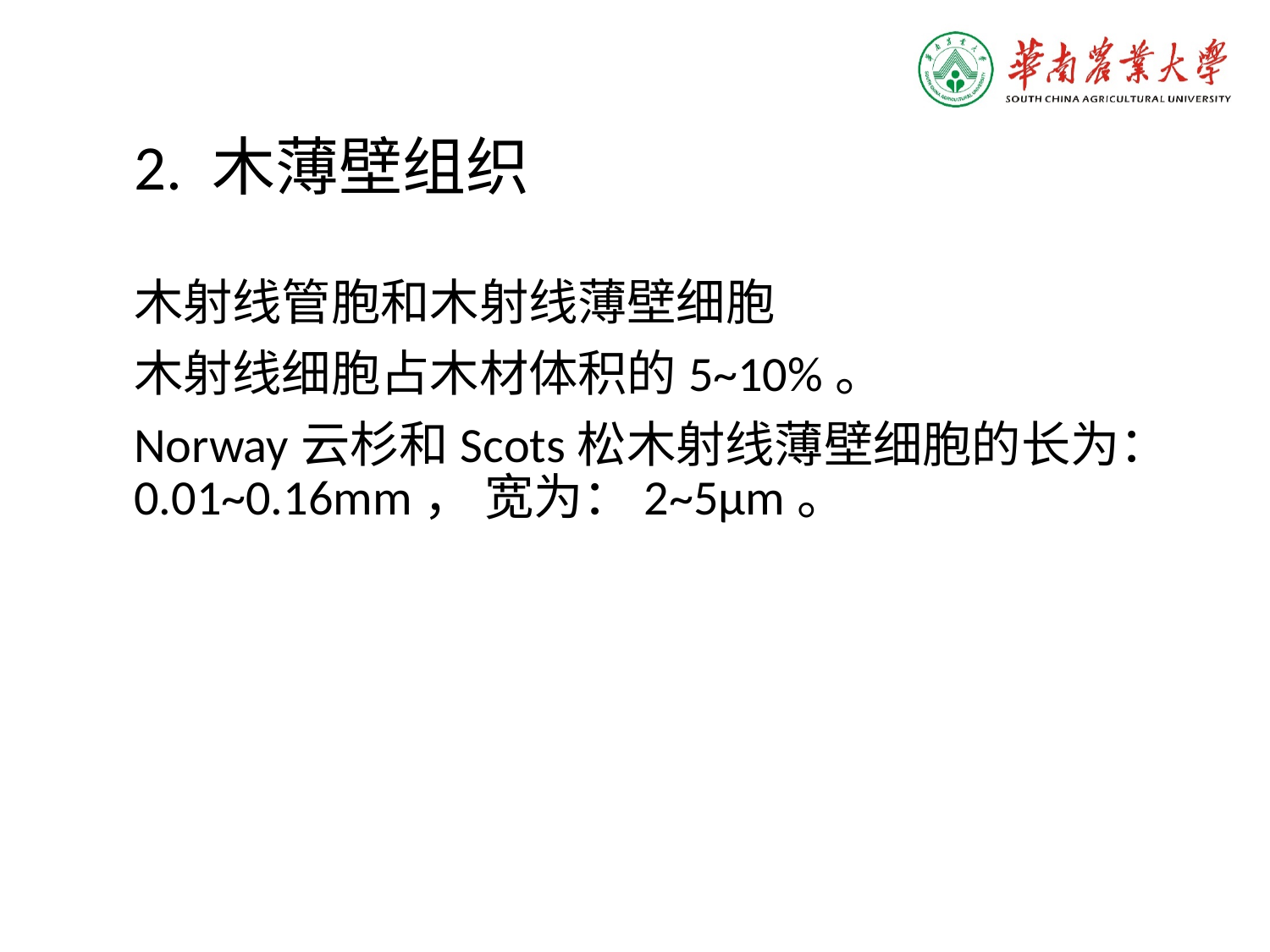

2. 木薄壁组织
木射线管胞和木射线薄壁细胞
木射线细胞占木材体积的5~10%。
Norway云杉和Scots松木射线薄壁细胞的长为：
0.01~0.16mm， 宽为：2~5μm。